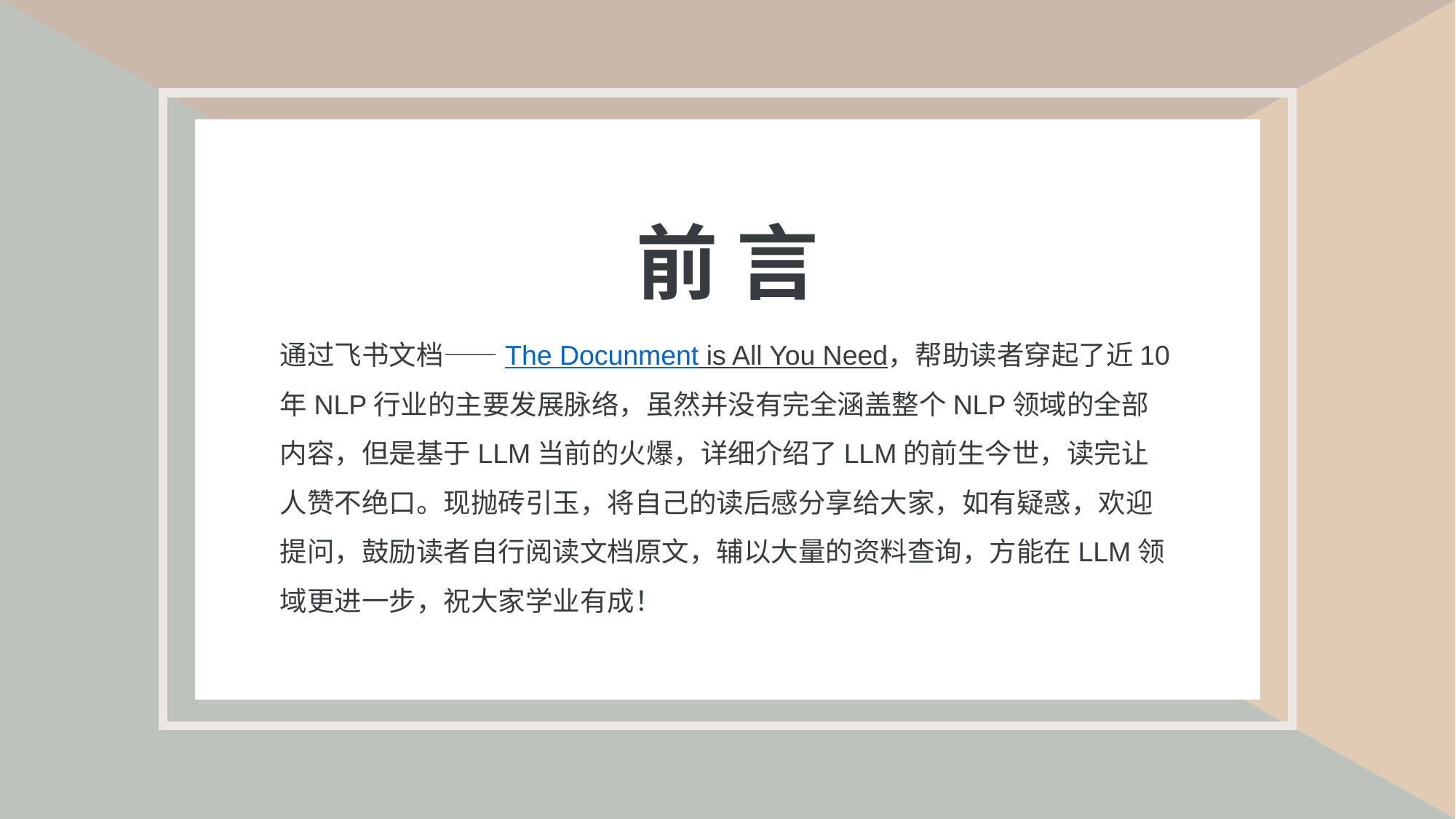

前 言
通过飞书文档——The Docunment is All You Need，帮助读者穿起了近10年NLP行业的主要发展脉络，虽然并没有完全涵盖整个NLP领域的全部内容，但是基于LLM当前的火爆，详细介绍了LLM的前生今世，读完让人赞不绝口。现抛砖引玉，将自己的读后感分享给大家，如有疑惑，欢迎提问，鼓励读者自行阅读文档原文，辅以大量的资料查询，方能在LLM领域更进一步，祝大家学业有成！